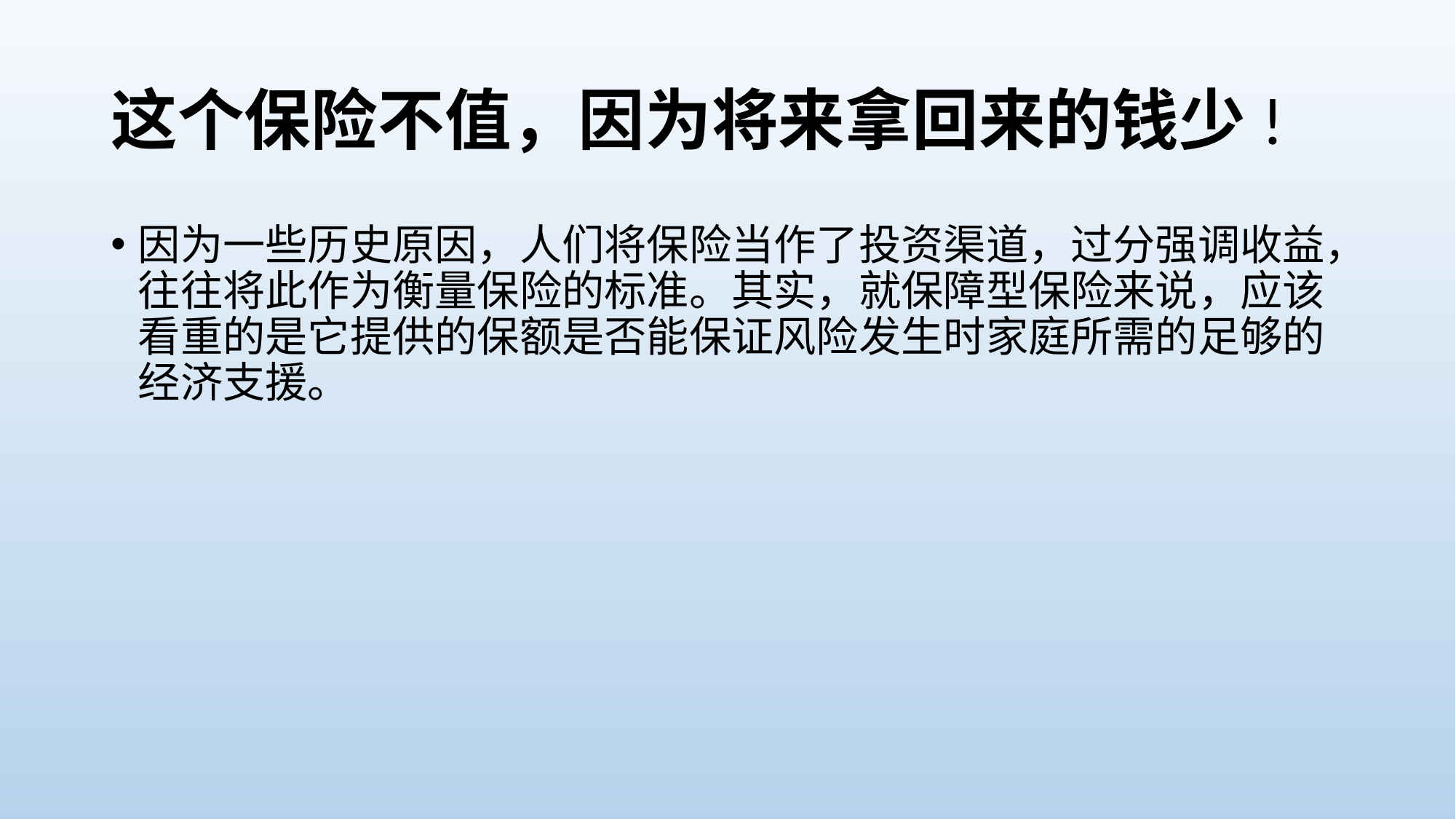

# 这个保险不值，因为将来拿回来的钱少!
因为一些历史原因，人们将保险当作了投资渠道，过分强调收益，往往将此作为衡量保险的标准。其实，就保障型保险来说，应该看重的是它提供的保额是否能保证风险发生时家庭所需的足够的经济支援。